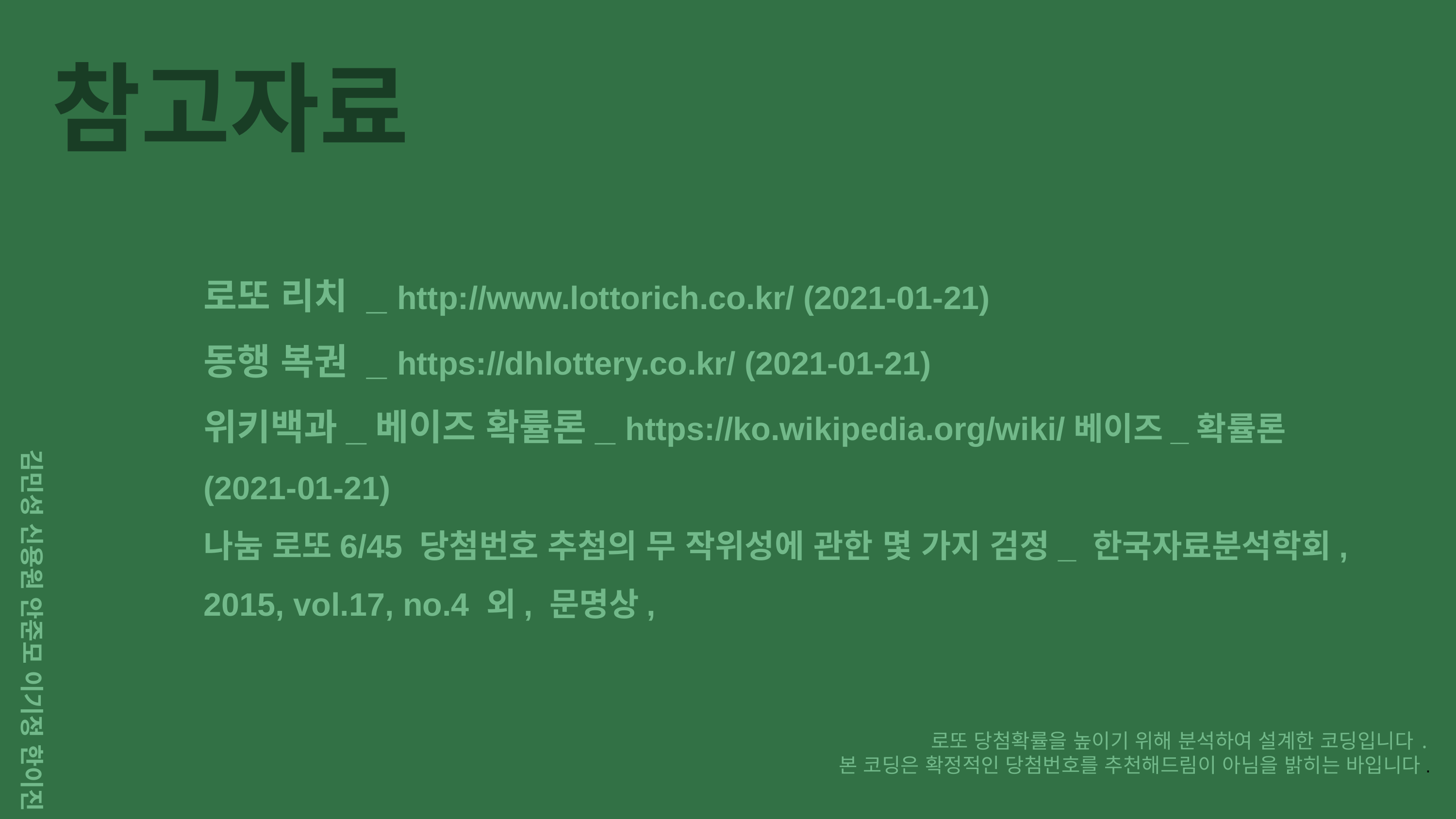

참고자료
로또 리치 _ http://www.lottorich.co.kr/ (2021-01-21)
동행 복권 _ https://dhlottery.co.kr/ (2021-01-21)
위키백과_베이즈 확률론_ https://ko.wikipedia.org/wiki/베이즈_확률론 (2021-01-21)
나눔 로또6/45 당첨번호 추첨의 무 작위성에 관한 몇 가지 검정_ 한국자료분석학회, 2015, vol.17, no.4 외, 문명상,
김민성 신용원 안준모 이기정 한이진
로또 당첨확률을 높이기 위해 분석하여 설계한 코딩입니다.
본 코딩은 확정적인 당첨번호를 추천해드림이 아님을 밝히는 바입니다.